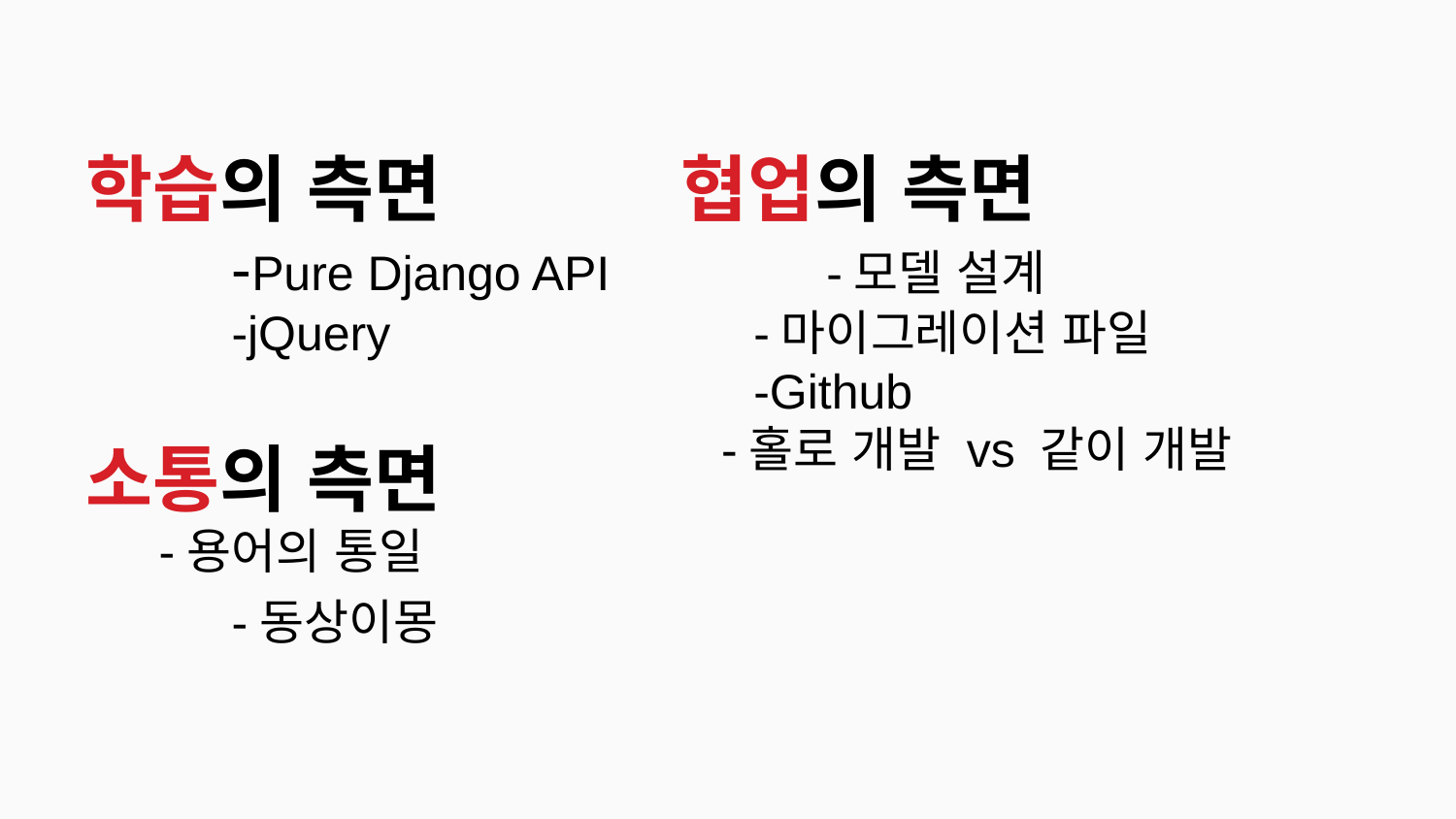

학습의 측면
	-Pure Django API
	-jQuery

소통의 측면
-용어의 통일
	-동상이몽

협업의 측면
	-모델 설계
-마이그레이션 파일
-Github
   -홀로 개발 vs 같이 개발